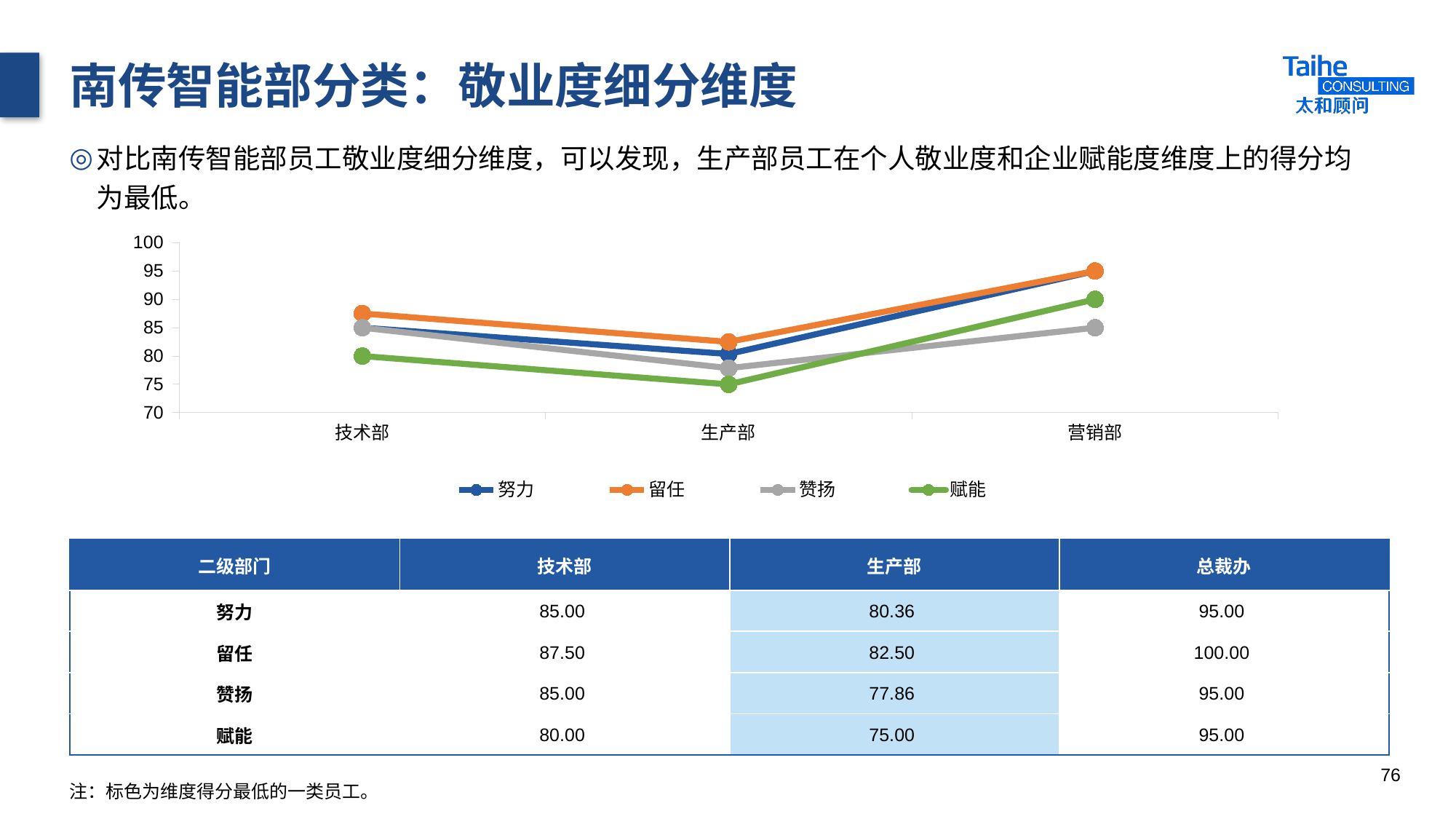

# 南传智能部分类：敬业度细分维度
对比南传智能部员工敬业度细分维度，可以发现，生产部员工在个人敬业度和企业赋能度维度上的得分均为最低。

### Chart

| Category | 努力 | 留任 | 赞扬 | 赋能 |
|---|---|---|---|---|
| 技术部 | 85.0 | 87.5 | 85.0 | 80.0 |
| 生产部 | 80.36 | 82.5 | 77.86 | 75.0 |
| 营销部 | 95.0 | 95.0 | 85.0 | 90.0 |
| 二级部门 | 技术部 | 生产部 | 总裁办 |
| --- | --- | --- | --- |
| 努力 | 85.00 | 80.36 | 95.00 |
| 留任 | 87.50 | 82.50 | 100.00 |
| 赞扬 | 85.00 | 77.86 | 95.00 |
| 赋能 | 80.00 | 75.00 | 95.00 |
76
注：标色为维度得分最低的一类员工。